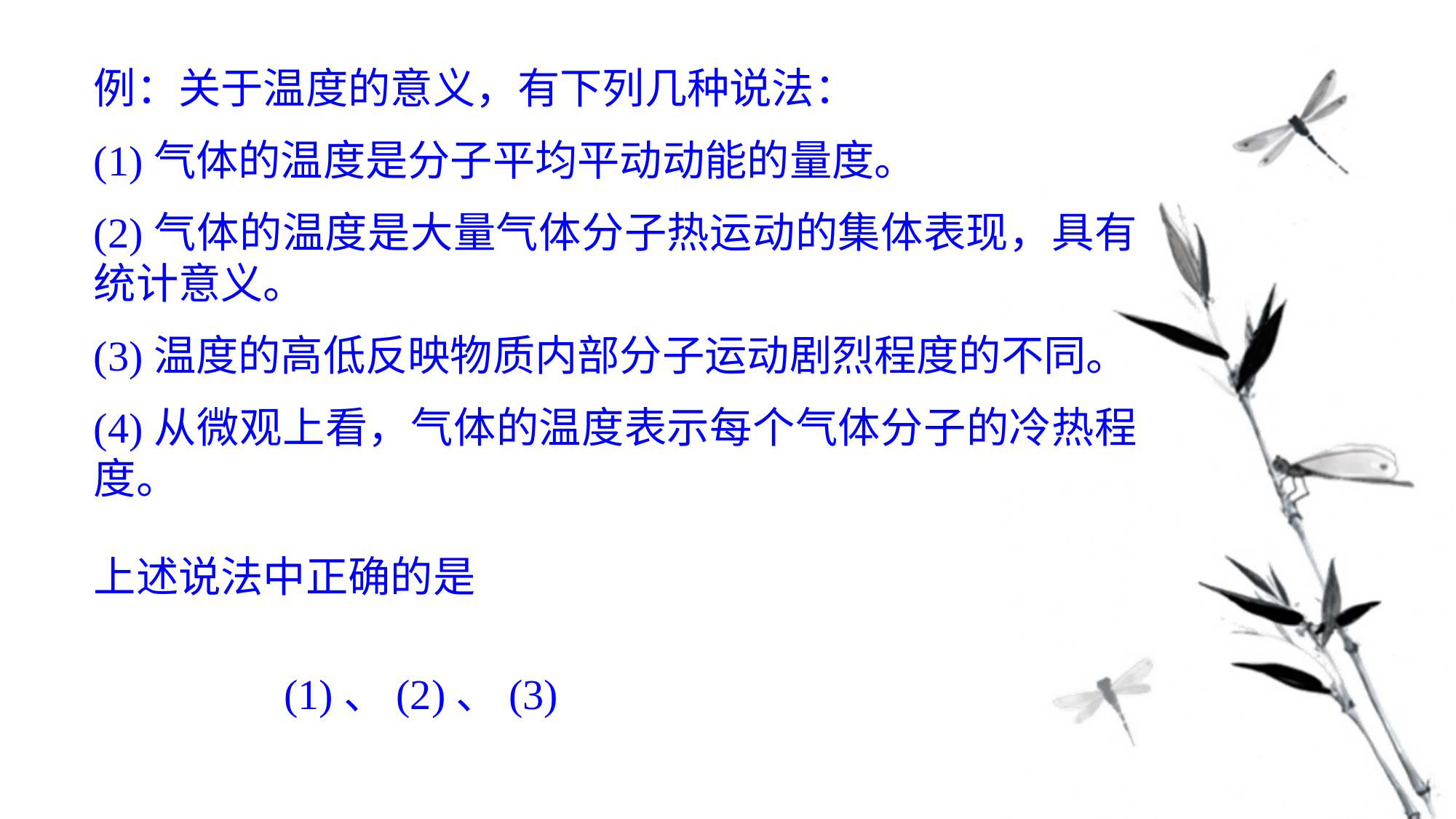

例：关于温度的意义，有下列几种说法：
(1)气体的温度是分子平均平动动能的量度。
(2)气体的温度是大量气体分子热运动的集体表现，具有统计意义。
(3)温度的高低反映物质内部分子运动剧烈程度的不同。
(4)从微观上看，气体的温度表示每个气体分子的冷热程度。
上述说法中正确的是
(1)、(2)、(3)